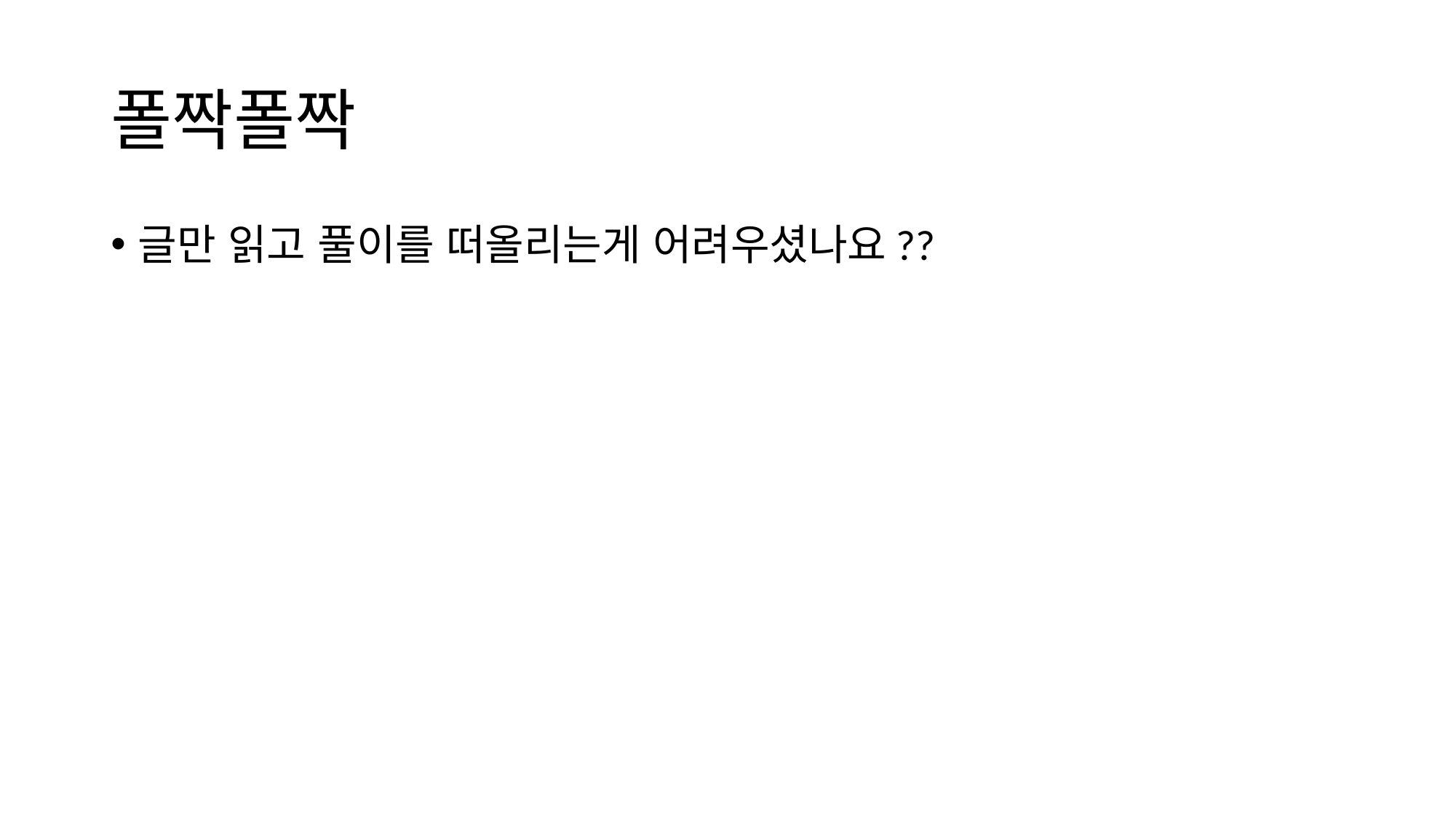

# 폴짝폴짝
글만 읽고 풀이를 떠올리는게 어려우셨나요??